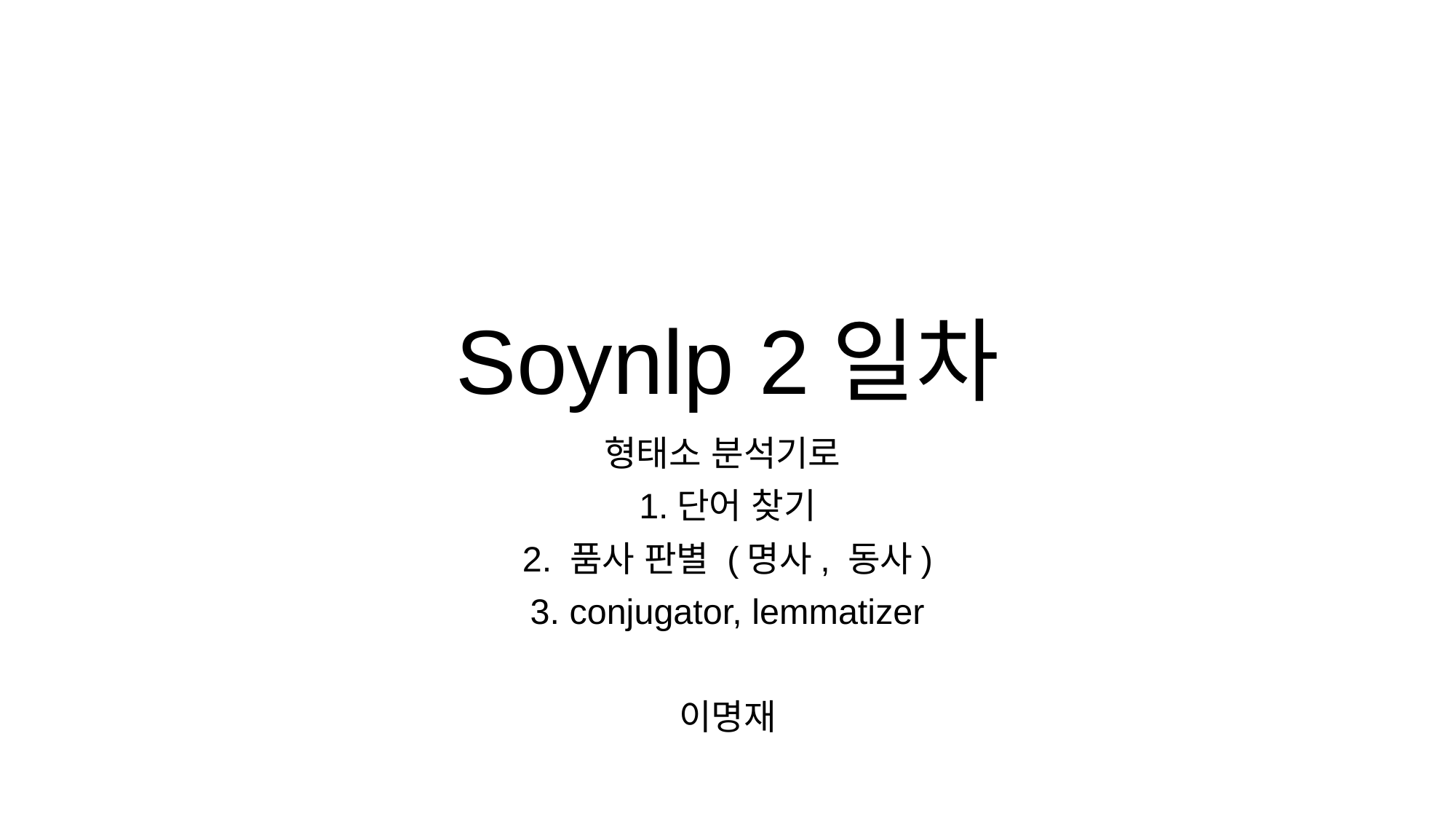

# Soynlp 2일차
형태소 분석기로
1.단어 찾기
2. 품사 판별 (명사, 동사)
3. conjugator, lemmatizer

이명재